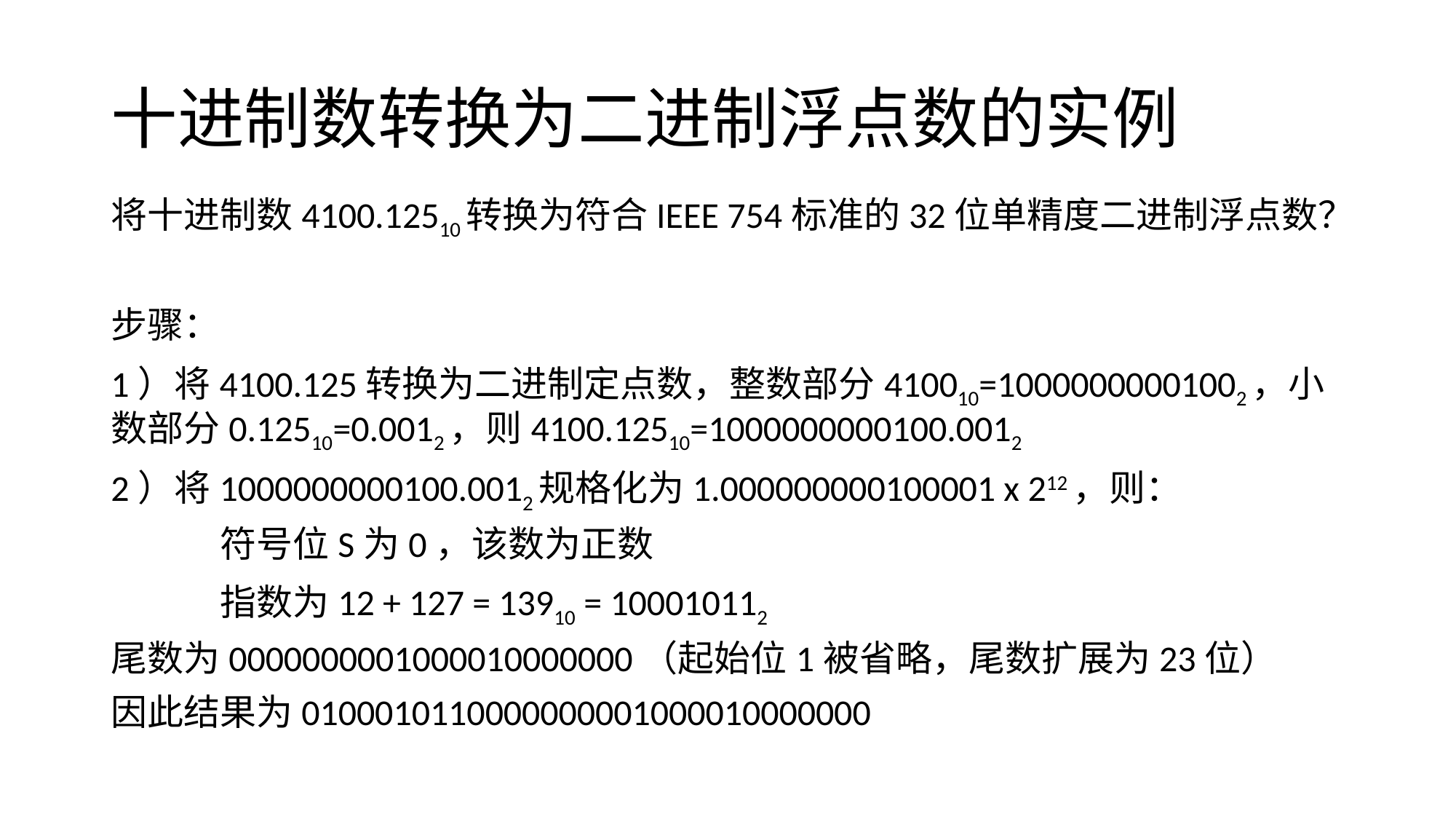

# 十进制数转换为二进制浮点数的实例
将十进制数4100.12510转换为符合IEEE 754标准的32位单精度二进制浮点数？

步骤：
1）将4100.125转换为二进制定点数，整数部分410010=10000000001002，小数部分0.12510=0.0012，则4100.12510=1000000000100.0012
2）将1000000000100.0012规格化为1.000000000100001 x 212，则：
	符号位S为0，该数为正数
	指数为12 + 127 = 13910 = 100010112
尾数为0000000001000010000000（起始位1被省略，尾数扩展为23位）
因此结果为0100010110000000001000010000000